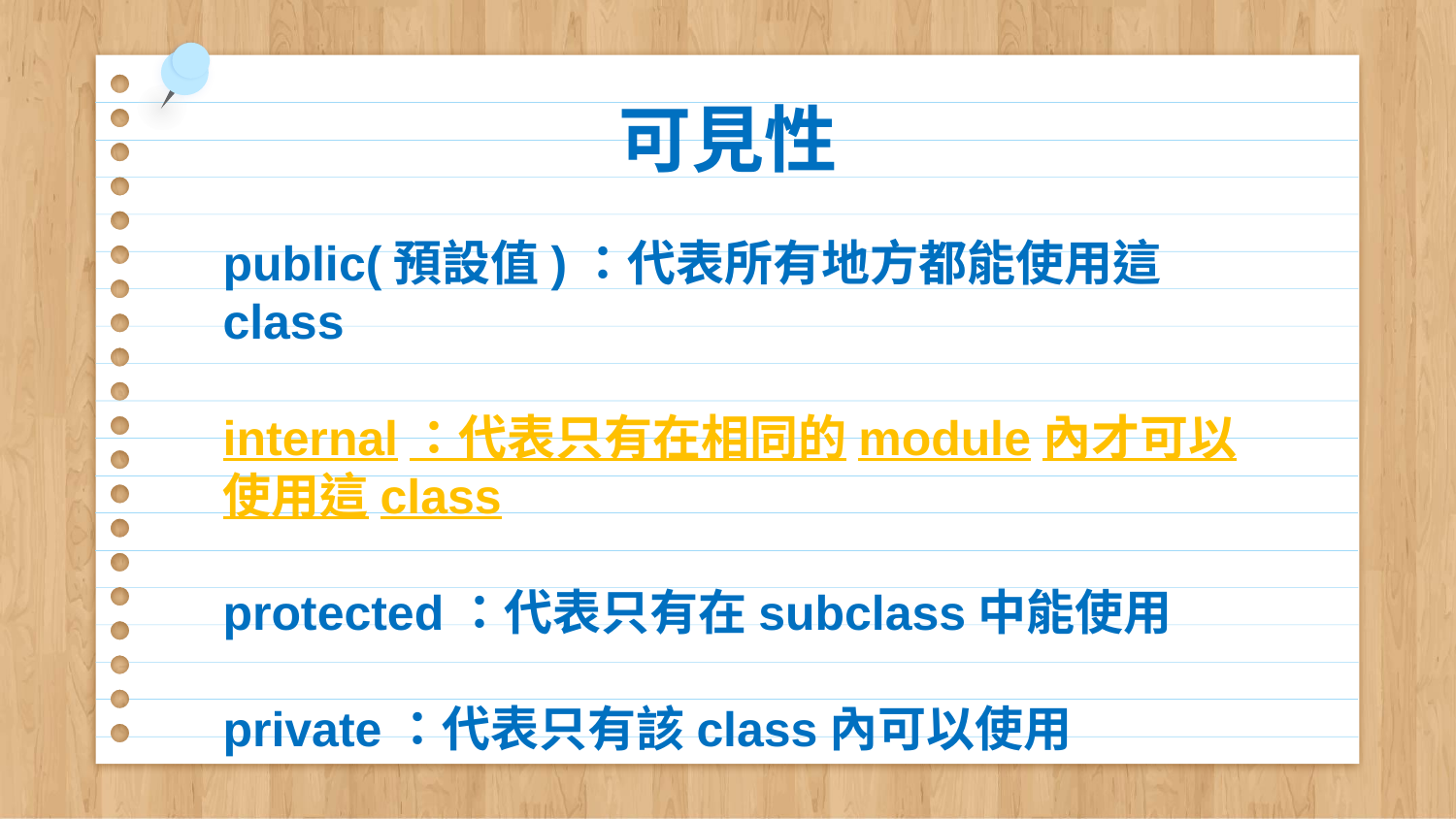

# 可見性
public(預設值)：代表所有地方都能使用這class

internal：代表只有在相同的module內才可以使用這class

protected：代表只有在subclass中能使用

private：代表只有該class內可以使用